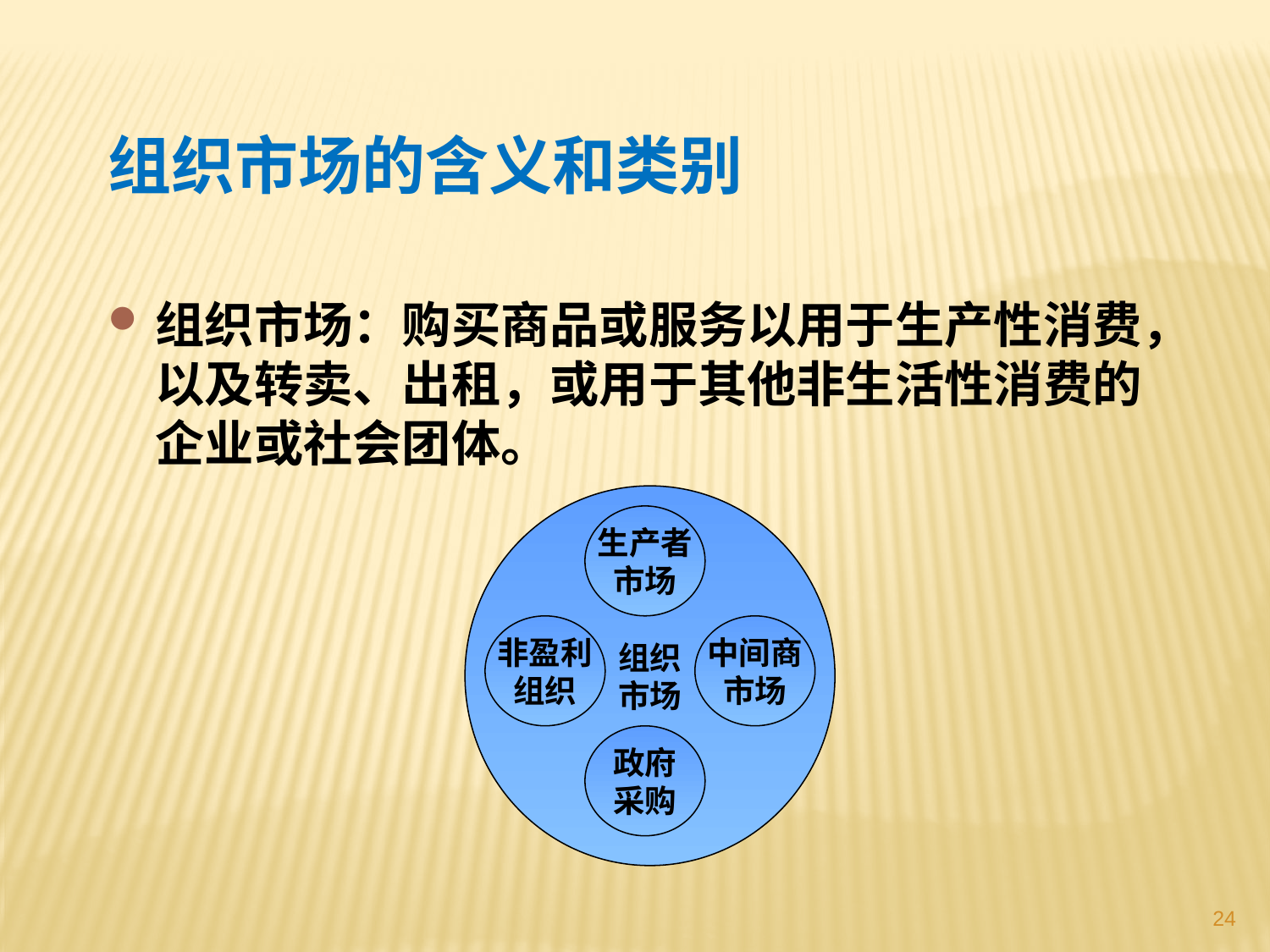

组织市场的含义和类别
组织市场：购买商品或服务以用于生产性消费，以及转卖、出租，或用于其他非生活性消费的企业或社会团体。

组织
市场
生产者
市场
非盈利
组织
中间商
市场
政府
采购
24